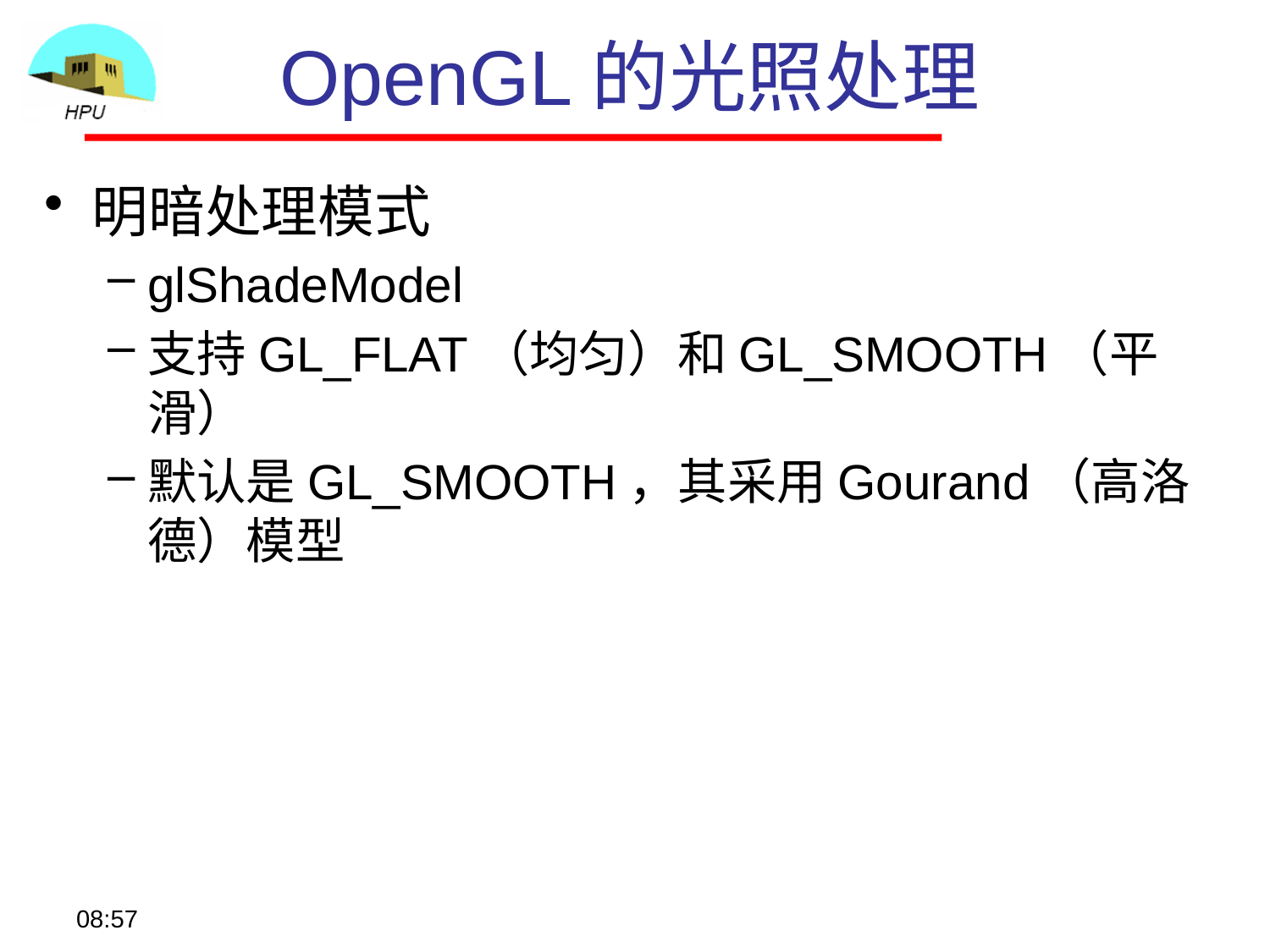

# OpenGL的光照处理
明暗处理模式
glShadeModel
支持GL_FLAT（均匀）和GL_SMOOTH（平滑）
默认是GL_SMOOTH，其采用Gourand（高洛德）模型

08:57